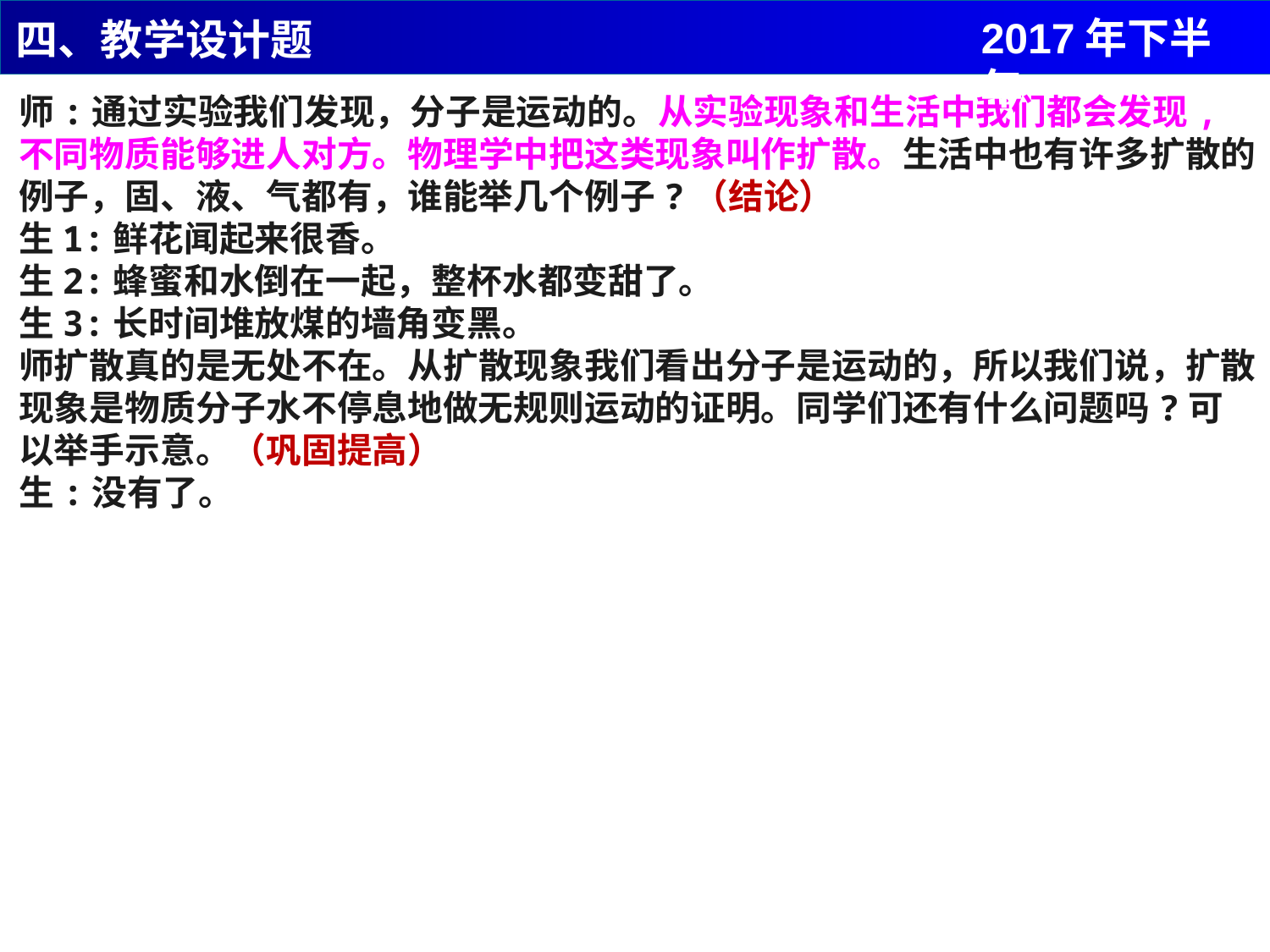

2017年下半年
四、教学设计题
师:通过实验我们发现，分子是运动的。从实验现象和生活中我们都会发现,不同物质能够进人对方。物理学中把这类现象叫作扩散。生活中也有许多扩散的例子，固、液、气都有，谁能举几个例子?（结论）
生1:鲜花闻起来很香。
生2:蜂蜜和水倒在一起，整杯水都变甜了。
生3:长时间堆放煤的墙角变黑。
师扩散真的是无处不在。从扩散现象我们看出分子是运动的，所以我们说，扩散现象是物质分子水不停息地做无规则运动的证明。同学们还有什么问题吗?可以举手示意。（巩固提高）
生:没有了。